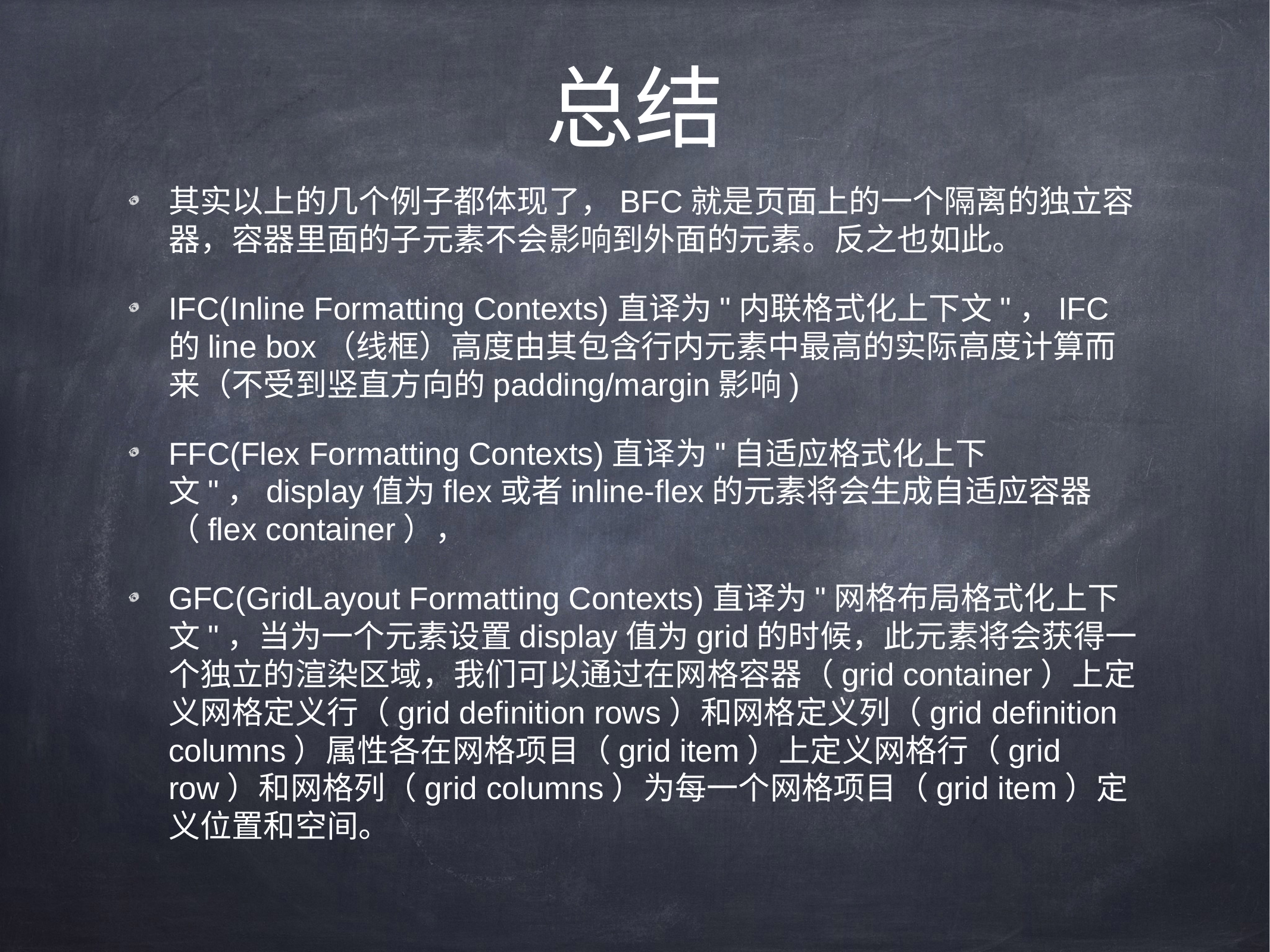

# 总结
其实以上的几个例子都体现了，BFC就是页面上的一个隔离的独立容器，容器里面的子元素不会影响到外面的元素。反之也如此。
IFC(Inline Formatting Contexts)直译为"内联格式化上下文"，IFC的line box（线框）高度由其包含行内元素中最高的实际高度计算而来（不受到竖直方向的padding/margin影响)
FFC(Flex Formatting Contexts)直译为"自适应格式化上下文"，display值为flex或者inline-flex的元素将会生成自适应容器（flex container），
GFC(GridLayout Formatting Contexts)直译为"网格布局格式化上下文"，当为一个元素设置display值为grid的时候，此元素将会获得一个独立的渲染区域，我们可以通过在网格容器（grid container）上定义网格定义行（grid definition rows）和网格定义列（grid definition columns）属性各在网格项目（grid item）上定义网格行（grid row）和网格列（grid columns）为每一个网格项目（grid item）定义位置和空间。